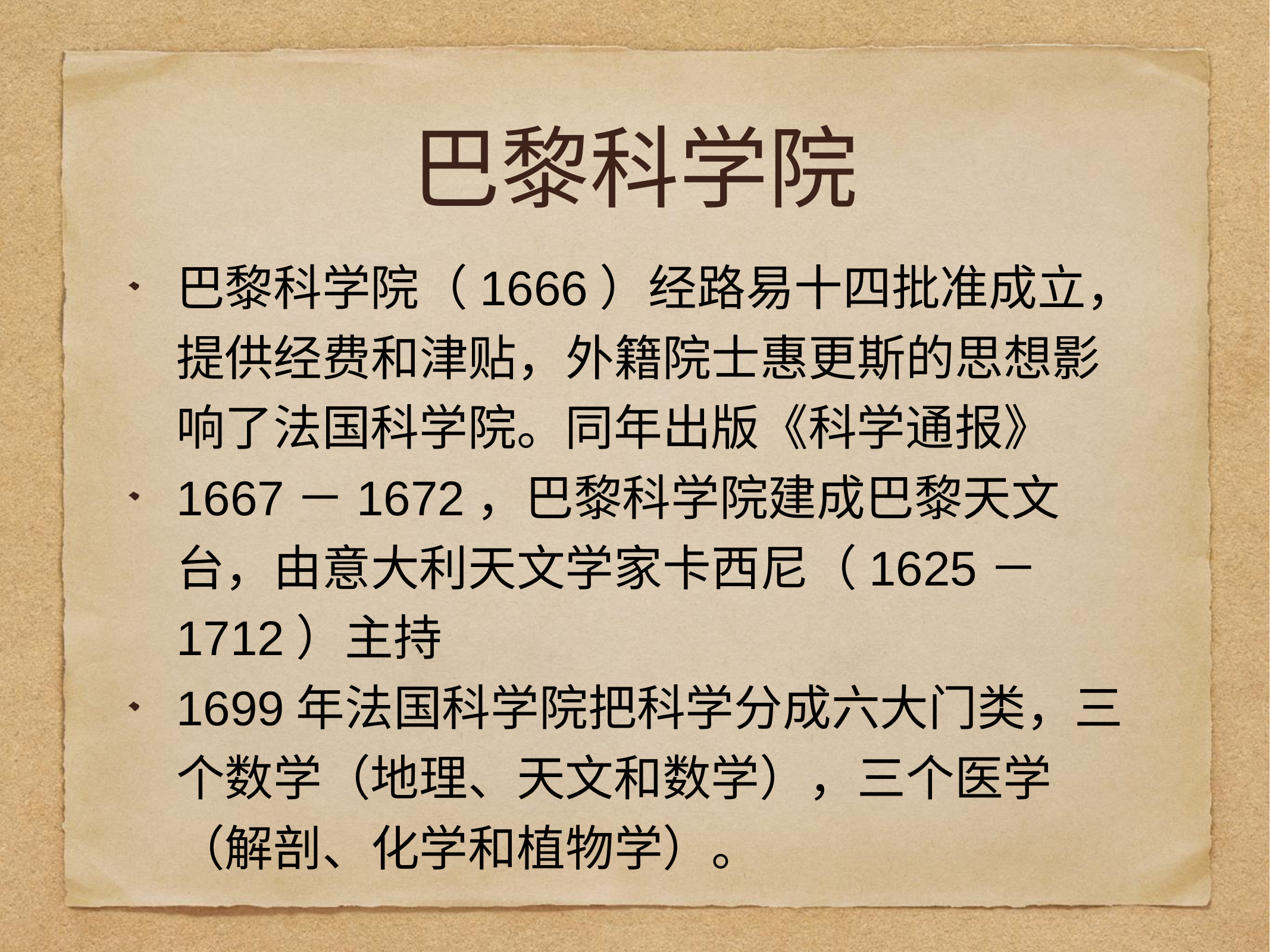

# 巴黎科学院
巴黎科学院（1666）经路易十四批准成立，提供经费和津贴，外籍院士惠更斯的思想影响了法国科学院。同年出版《科学通报》
1667－1672，巴黎科学院建成巴黎天文台，由意大利天文学家卡西尼（1625－1712）主持
1699年法国科学院把科学分成六大门类，三个数学（地理、天文和数学），三个医学（解剖、化学和植物学）。